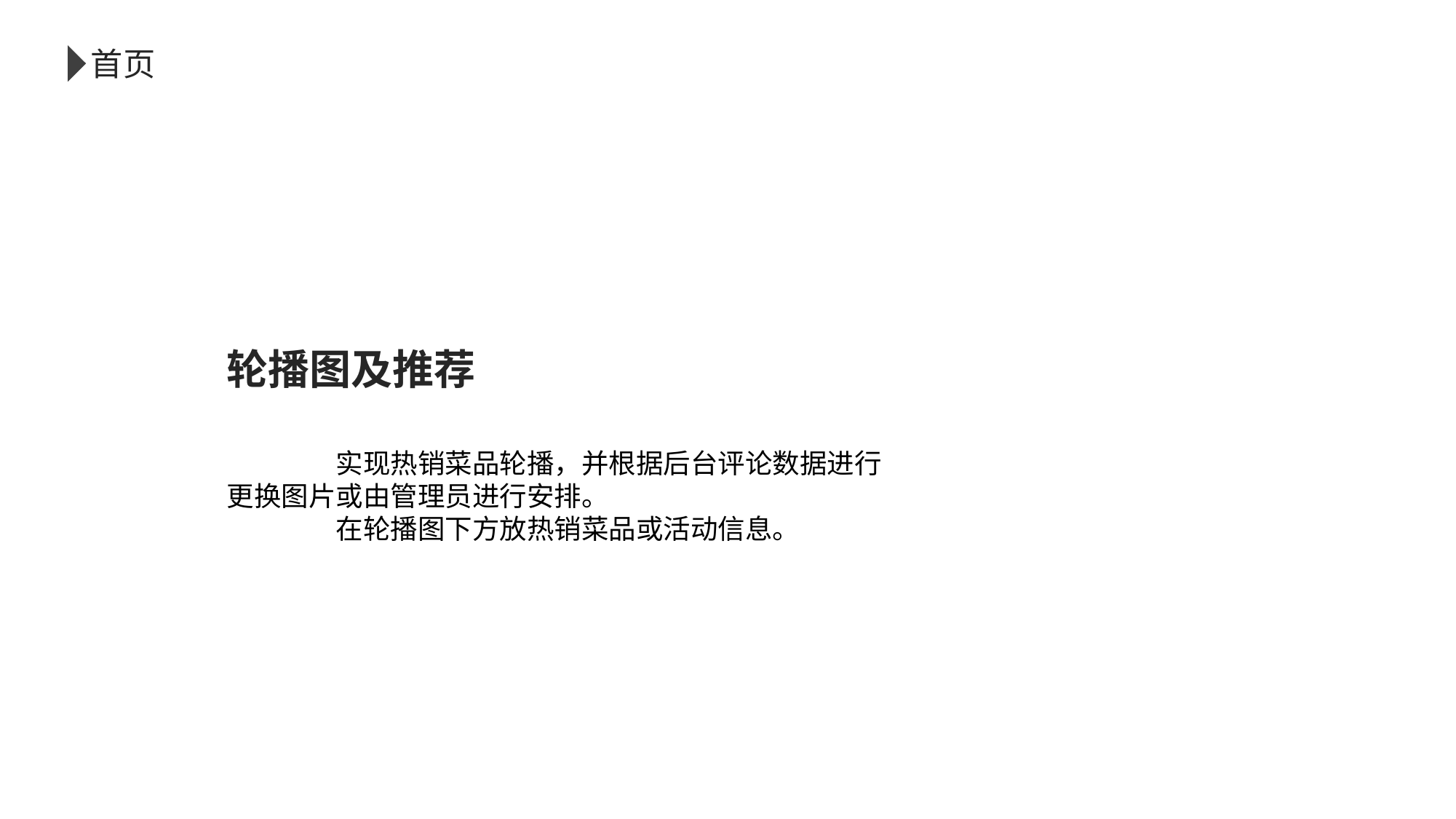

首页

轮播图及推荐
	实现热销菜品轮播，并根据后台评论数据进行更换图片或由管理员进行安排。
	在轮播图下方放热销菜品或活动信息。